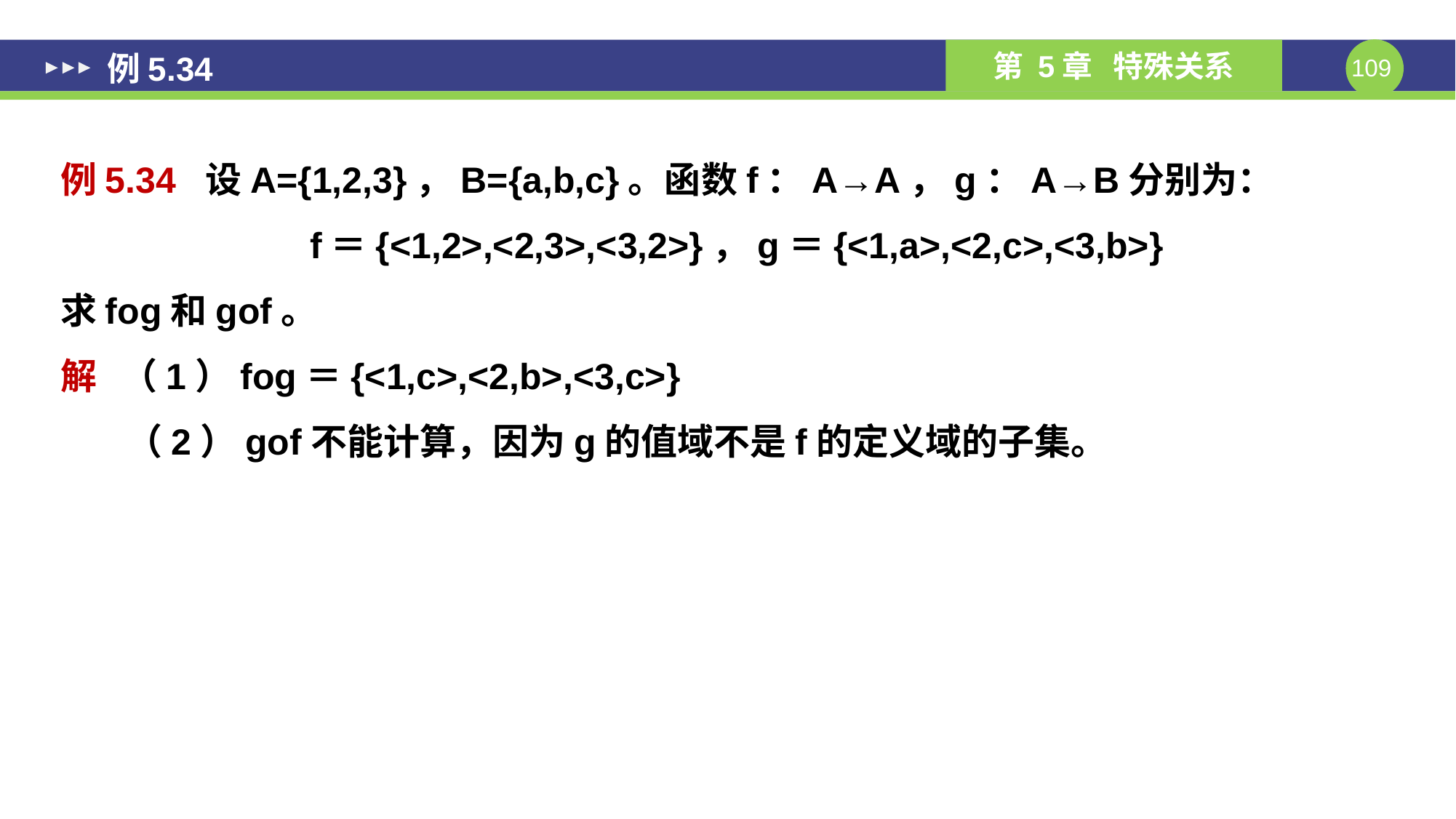

# 例5.34
例5.34  设A={1,2,3}，B={a,b,c}。函数f：A→A，g：A→B分别为：
f＝{<1,2>,<2,3>,<3,2>}，g＝{<1,a>,<2,c>,<3,b>}
求fog和gof。
解   （1）fog＝{<1,c>,<2,b>,<3,c>}
       （2）gof不能计算，因为g的值域不是f的定义域的子集。